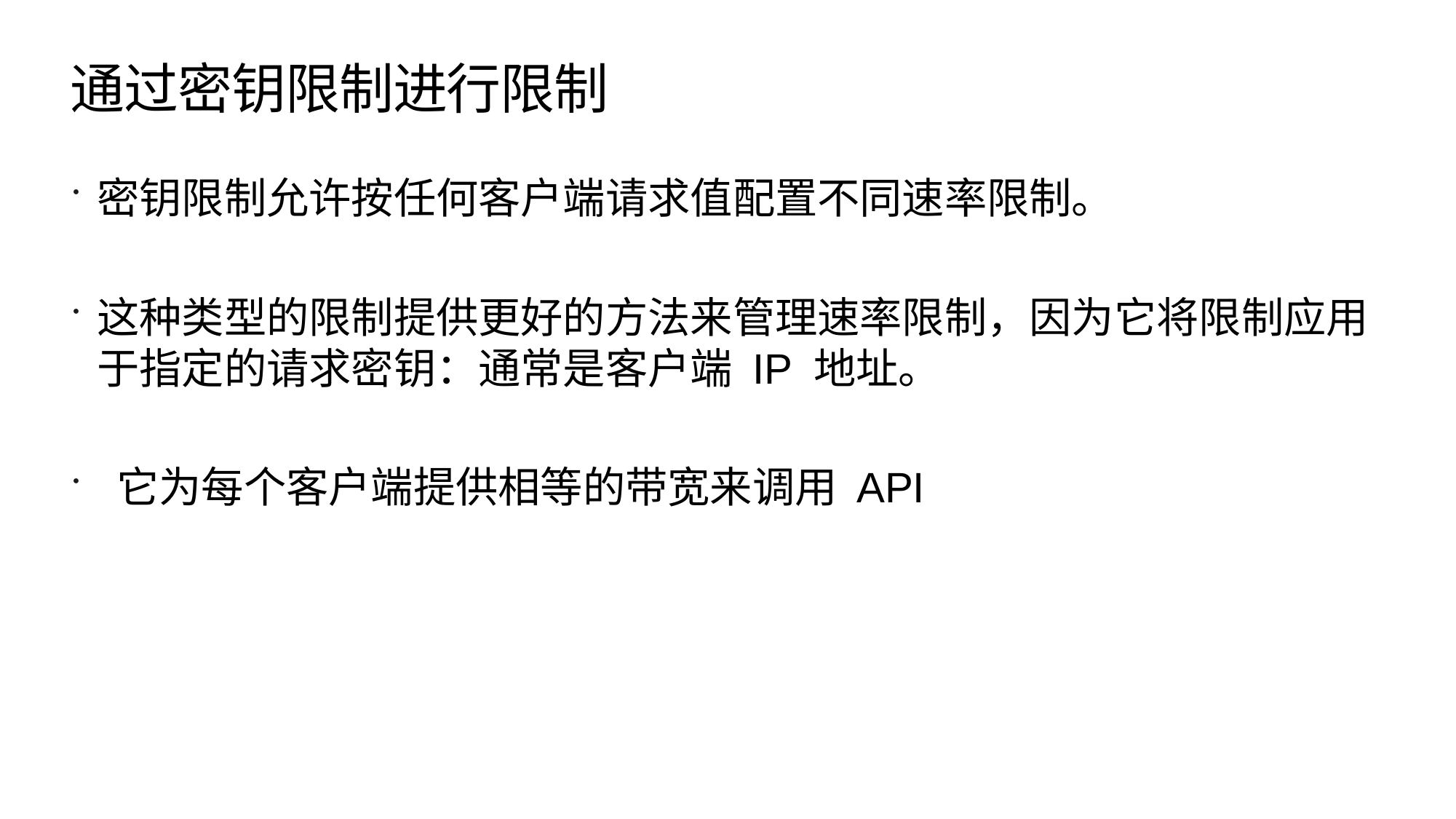

# 通过密钥限制进行限制
密钥限制允许按任何客户端请求值配置不同速率限制。

这种类型的限制提供更好的方法来管理速率限制，因为它将限制应用于指定的请求密钥：通常是客户端 IP 地址。

 它为每个客户端提供相等的带宽来调用 API